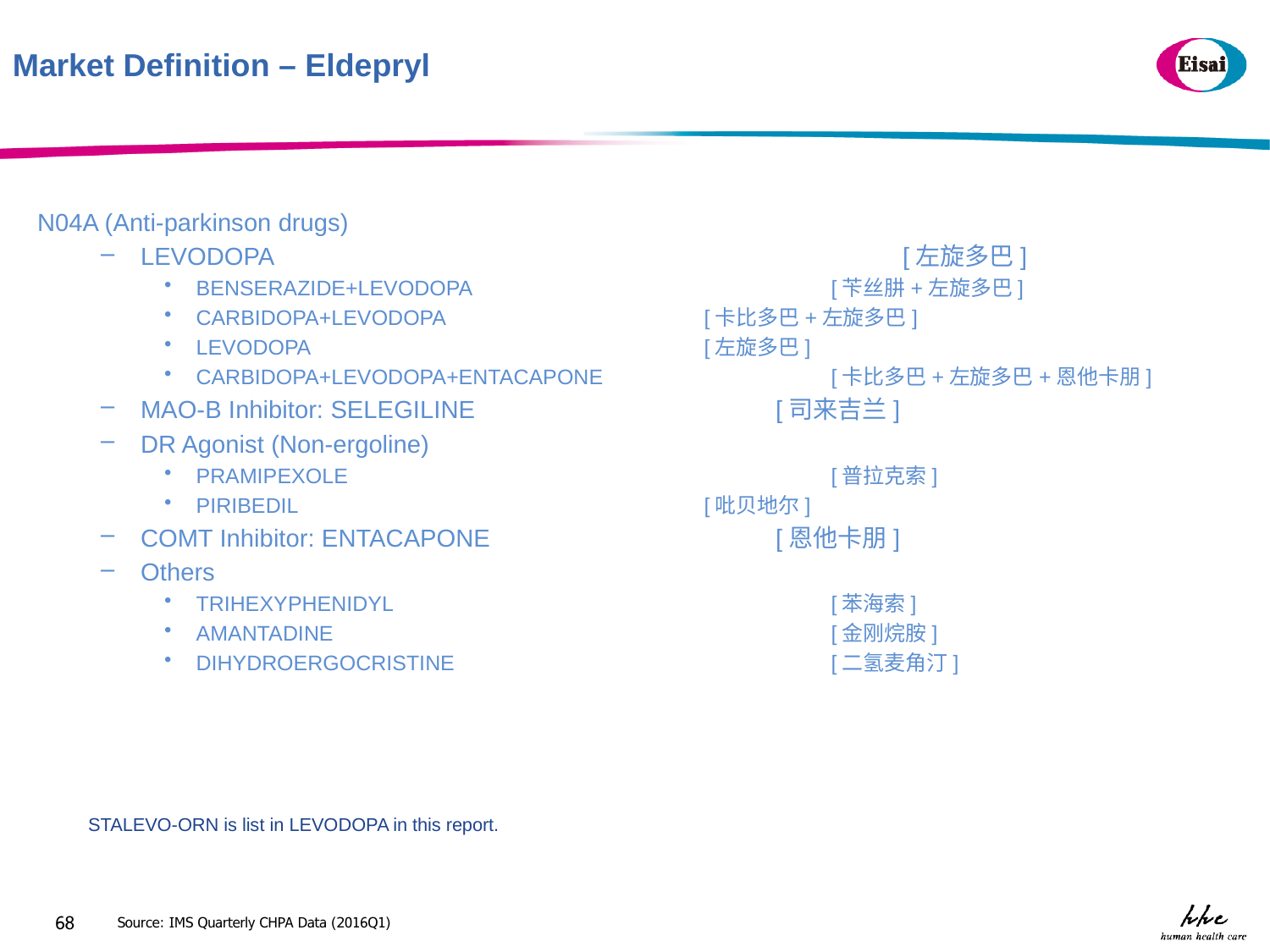

Market Definition – Eldepryl
N04A (Anti-parkinson drugs)
LEVODOPA					[左旋多巴]
BENSERAZIDE+LEVODOPA	              		[苄丝肼+左旋多巴]
CARBIDOPA+LEVODOPA			[卡比多巴+左旋多巴]
LEVODOPA				[左旋多巴]
CARBIDOPA+LEVODOPA+ENTACAPONE		[卡比多巴+左旋多巴+恩他卡朋]
MAO-B Inhibitor: SELEGILINE			[司来吉兰]
DR Agonist (Non-ergoline)
PRAMIPEXOLE				[普拉克索]
PIRIBEDIL   				[吡贝地尔]
COMT Inhibitor: ENTACAPONE			[恩他卡朋]
Others
TRIHEXYPHENIDYL				[苯海索]
AMANTADINE				[金刚烷胺]
DIHYDROERGOCRISTINE			[二氢麦角汀]
STALEVO-ORN is list in LEVODOPA in this report.
68
Source: IMS Quarterly CHPA Data (2016Q1)